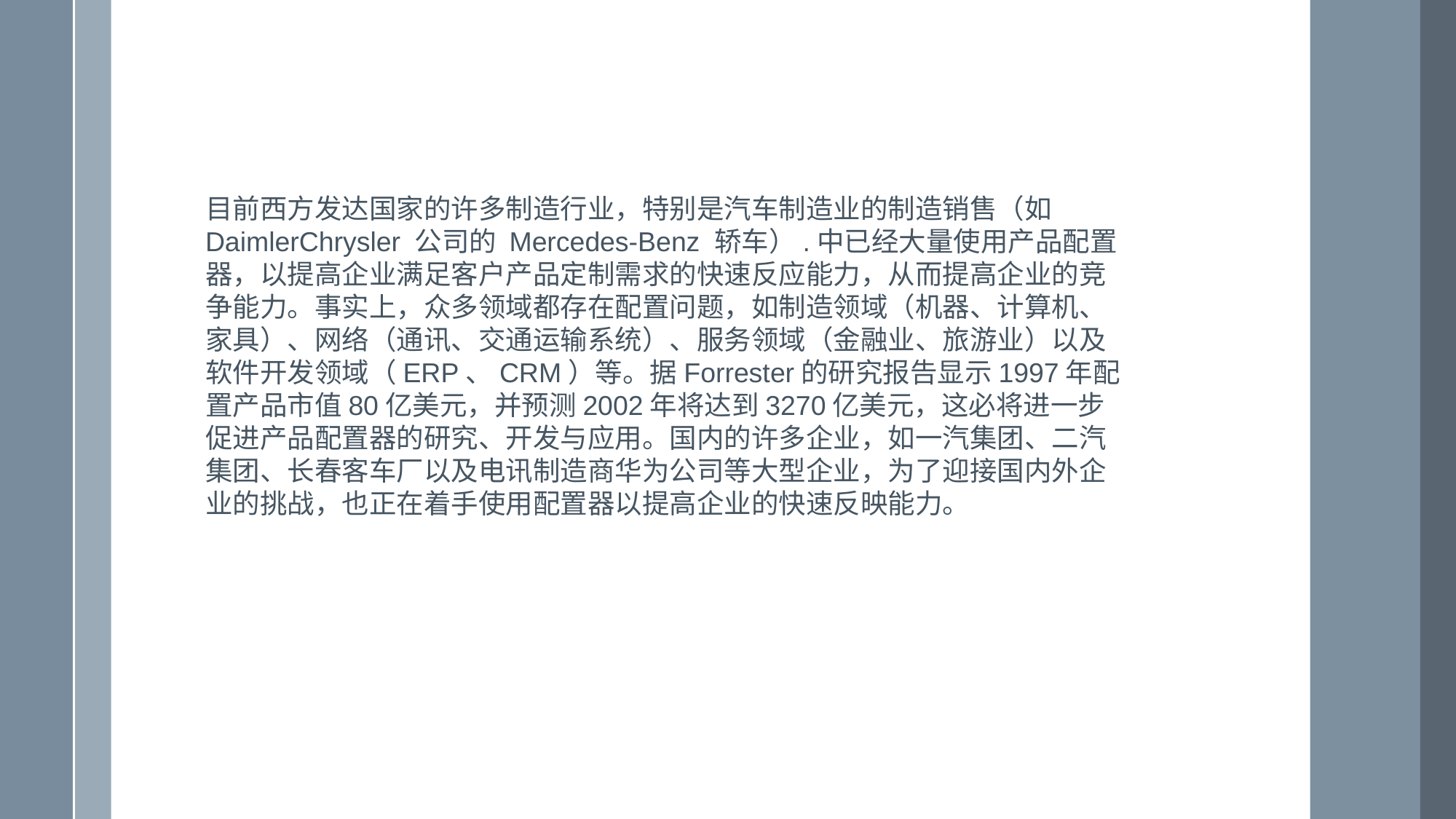

目前西方发达国家的许多制造行业，特别是汽车制造业的制造销售（如DaimlerChrysler 公司的 Mercedes-Benz 轿车）.中已经大量使用产品配置器，以提高企业满足客户产品定制需求的快速反应能力，从而提高企业的竞争能力。事实上，众多领域都存在配置问题，如制造领域（机器、计算机、家具）、网络（通讯、交通运输系统）、服务领域（金融业、旅游业）以及软件开发领域（ERP、CRM）等。据Forrester的研究报告显示1997年配置产品市值80亿美元，并预测2002年将达到3270亿美元，这必将进一步促进产品配置器的研究、开发与应用。国内的许多企业，如一汽集团、二汽集团、长春客车厂以及电讯制造商华为公司等大型企业，为了迎接国内外企业的挑战，也正在着手使用配置器以提高企业的快速反映能力。